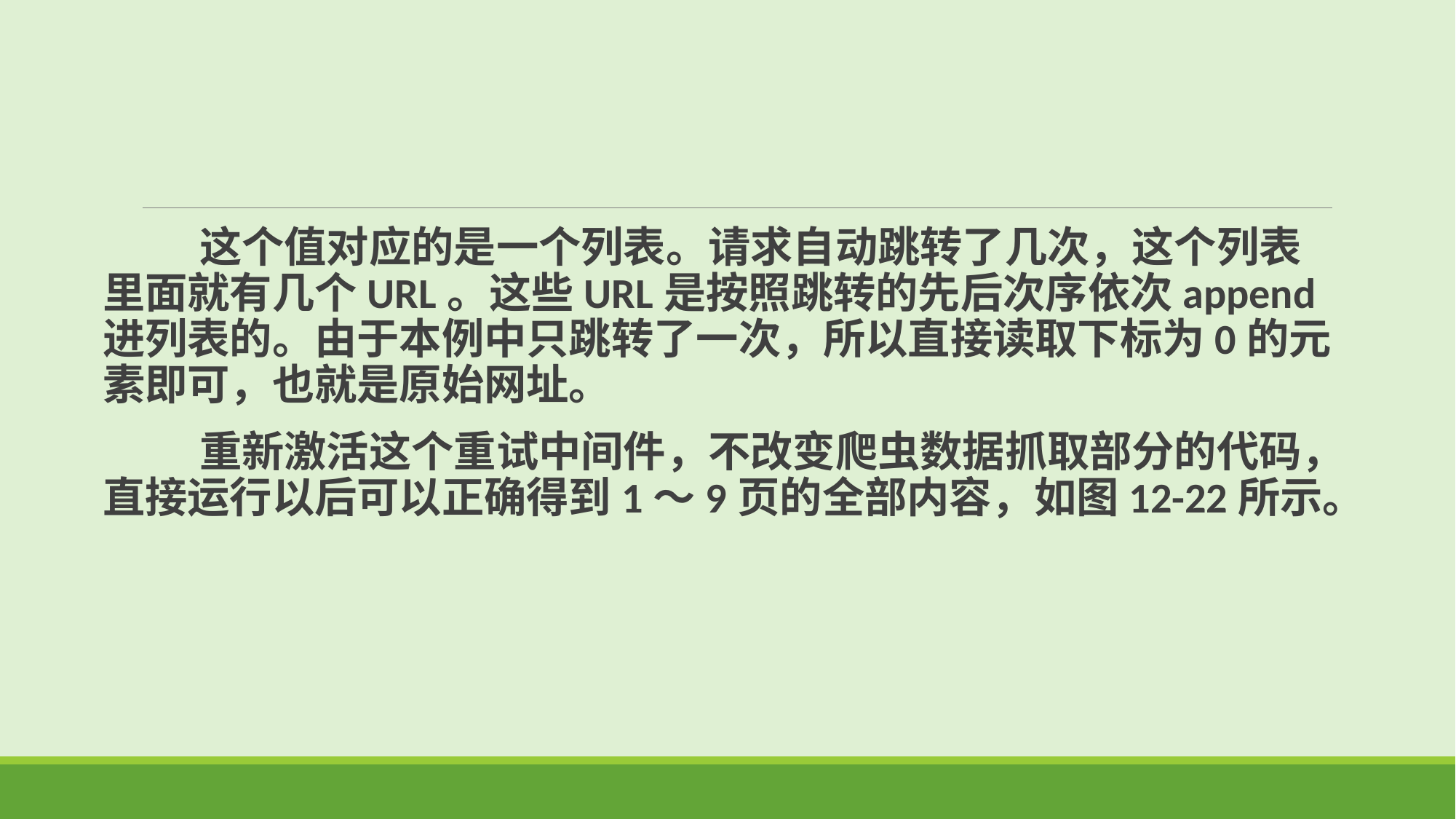

这个值对应的是一个列表。请求自动跳转了几次，这个列表里面就有几个URL。这些URL是按照跳转的先后次序依次append进列表的。由于本例中只跳转了一次，所以直接读取下标为0的元素即可，也就是原始网址。
         重新激活这个重试中间件，不改变爬虫数据抓取部分的代码，直接运行以后可以正确得到1～9页的全部内容，如图12-22所示。